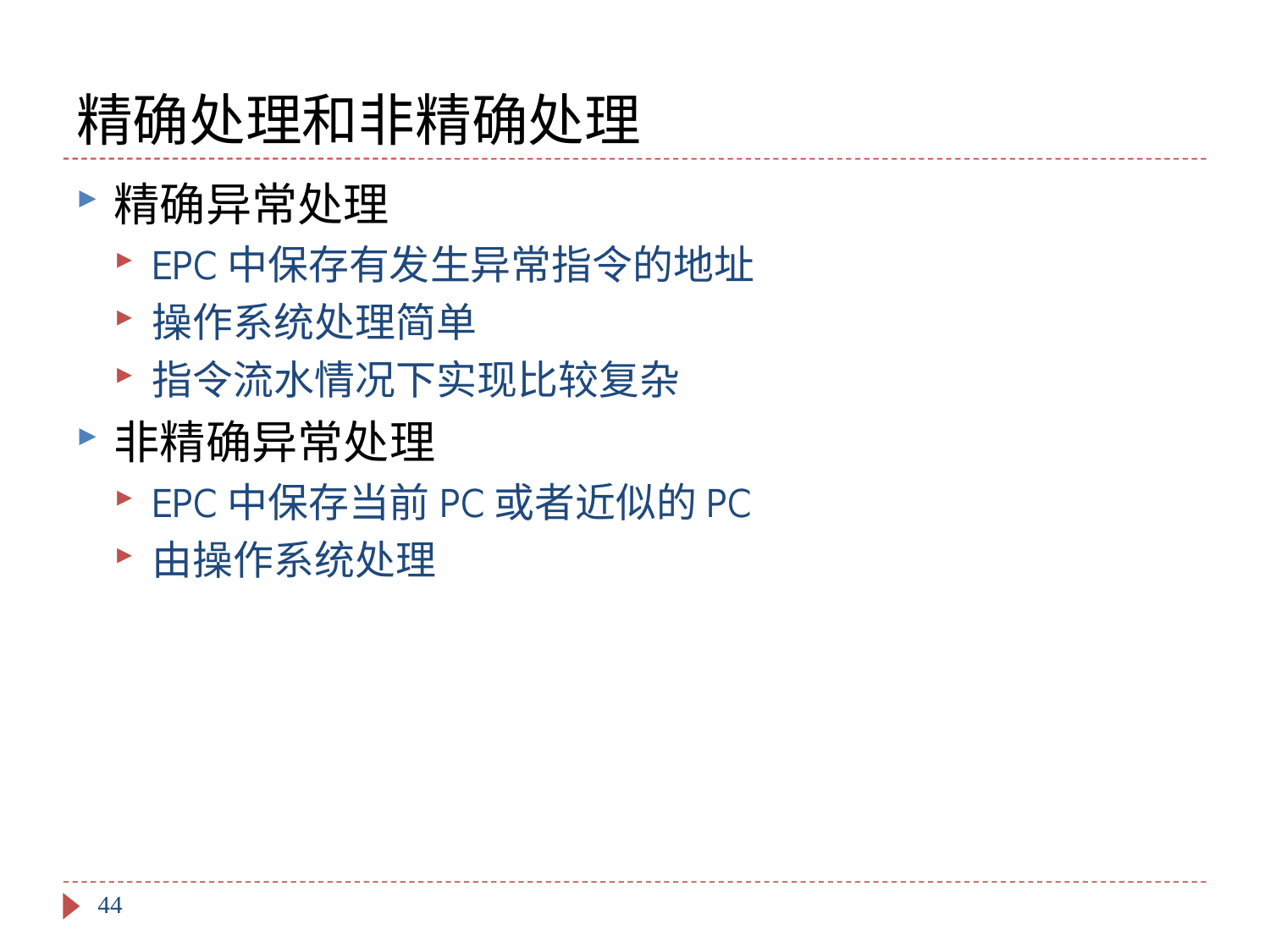

# 精确处理和非精确处理
精确异常处理
EPC中保存有发生异常指令的地址
操作系统处理简单
指令流水情况下实现比较复杂
非精确异常处理
EPC中保存当前PC或者近似的PC
由操作系统处理

44